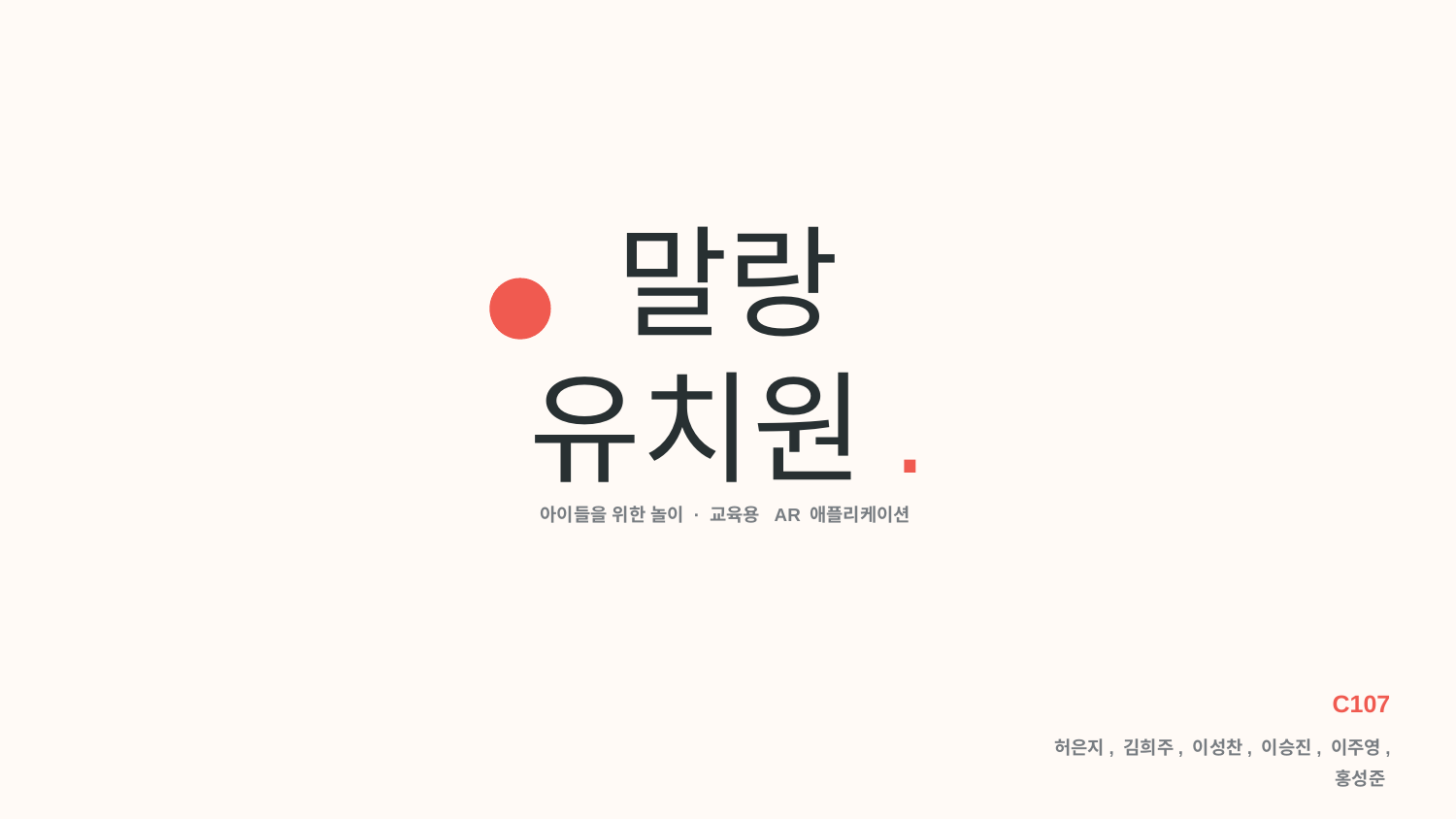

말랑
유치원.

아이들을 위한 놀이 · 교육용  AR 애플리케이션
C107
허은지, 김희주, 이성찬, 이승진, 이주영, 홍성준